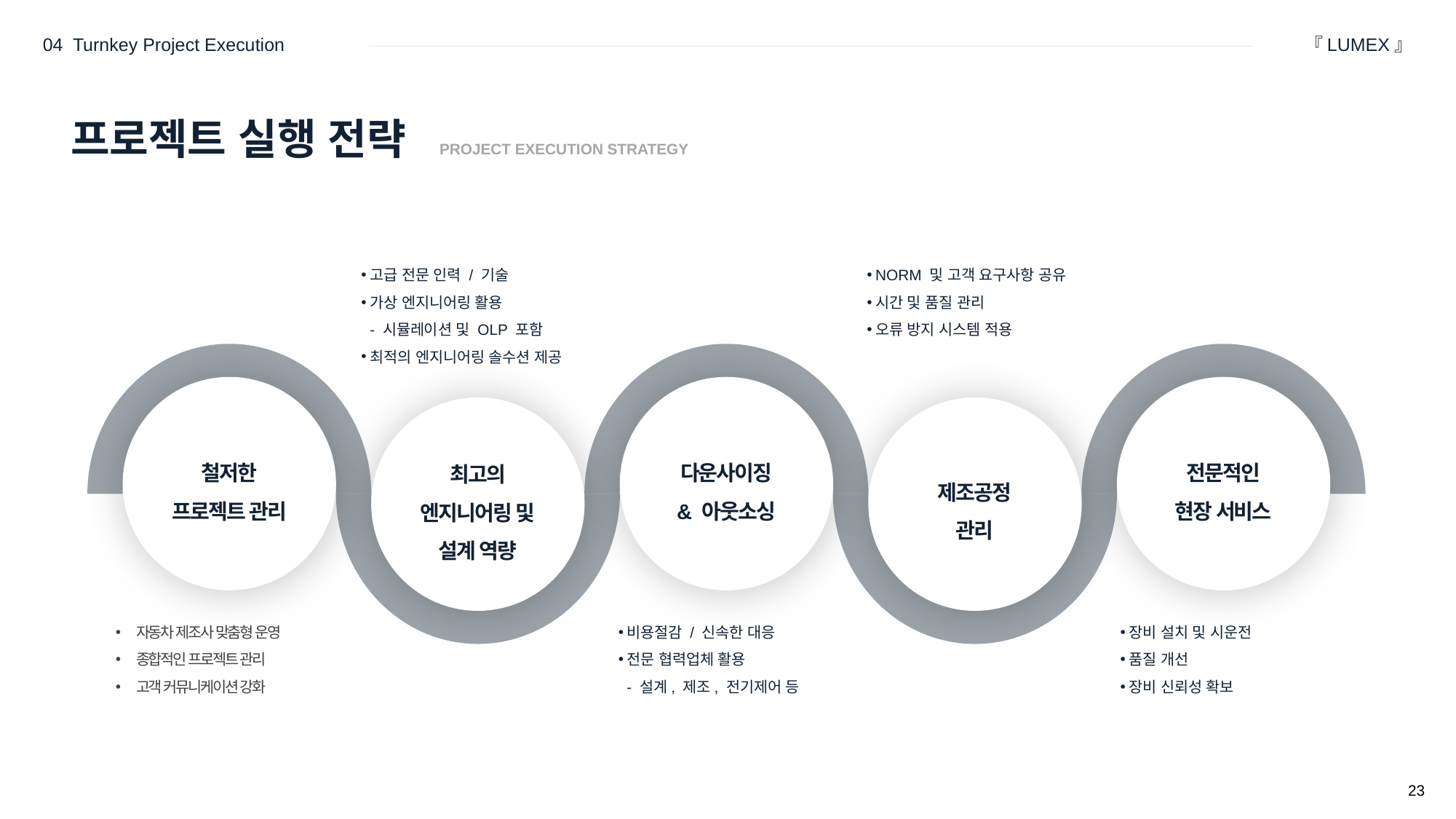

04  Turnkey Project Execution
『LUMEX』
프로젝트 실행 전략  PROJECT EXECUTION STRATEGY
고급 전문 인력 / 기술
가상 엔지니어링 활용
- 시뮬레이션 및 OLP 포함
최적의 엔지니어링 솔수션 제공
NORM 및 고객 요구사항 공유
시간 및 품질 관리
오류 방지 시스템 적용

철저한
프로젝트 관리
전문적인
현장 서비스
다운사이징
& 아웃소싱
최고의
엔지니어링 및
설계 역량
제조공정
관리
자동차 제조사 맞춤형 운영
종합적인 프로젝트 관리
고객 커뮤니케이션 강화
비용절감 / 신속한 대응
전문 협력업체 활용
- 설계, 제조, 전기제어 등
장비 설치 및 시운전
품질 개선
장비 신뢰성 확보
23